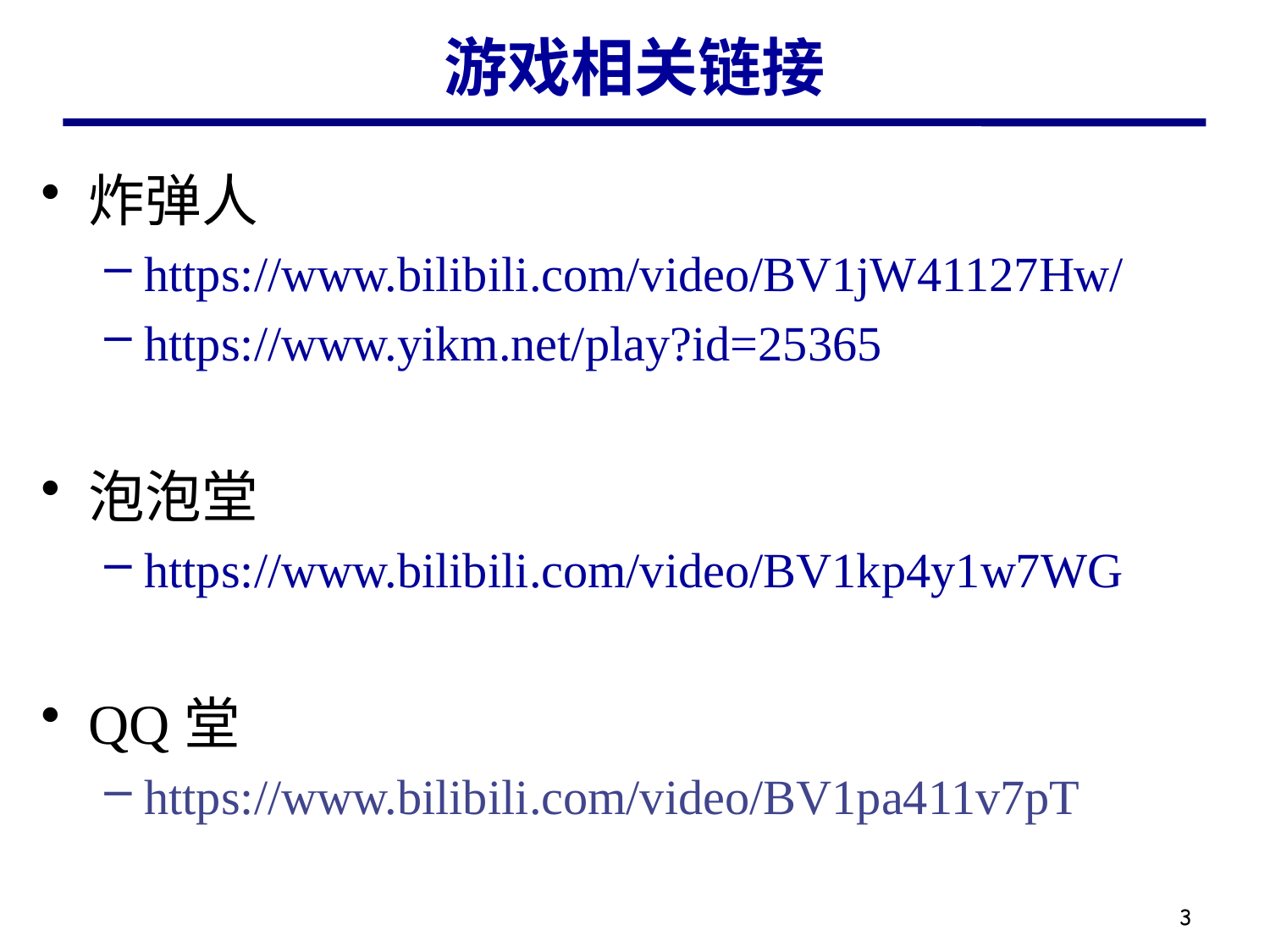

# 游戏相关链接
炸弹人
https://www.bilibili.com/video/BV1jW41127Hw/
https://www.yikm.net/play?id=25365

泡泡堂
https://www.bilibili.com/video/BV1kp4y1w7WG

QQ堂
https://www.bilibili.com/video/BV1pa411v7pT